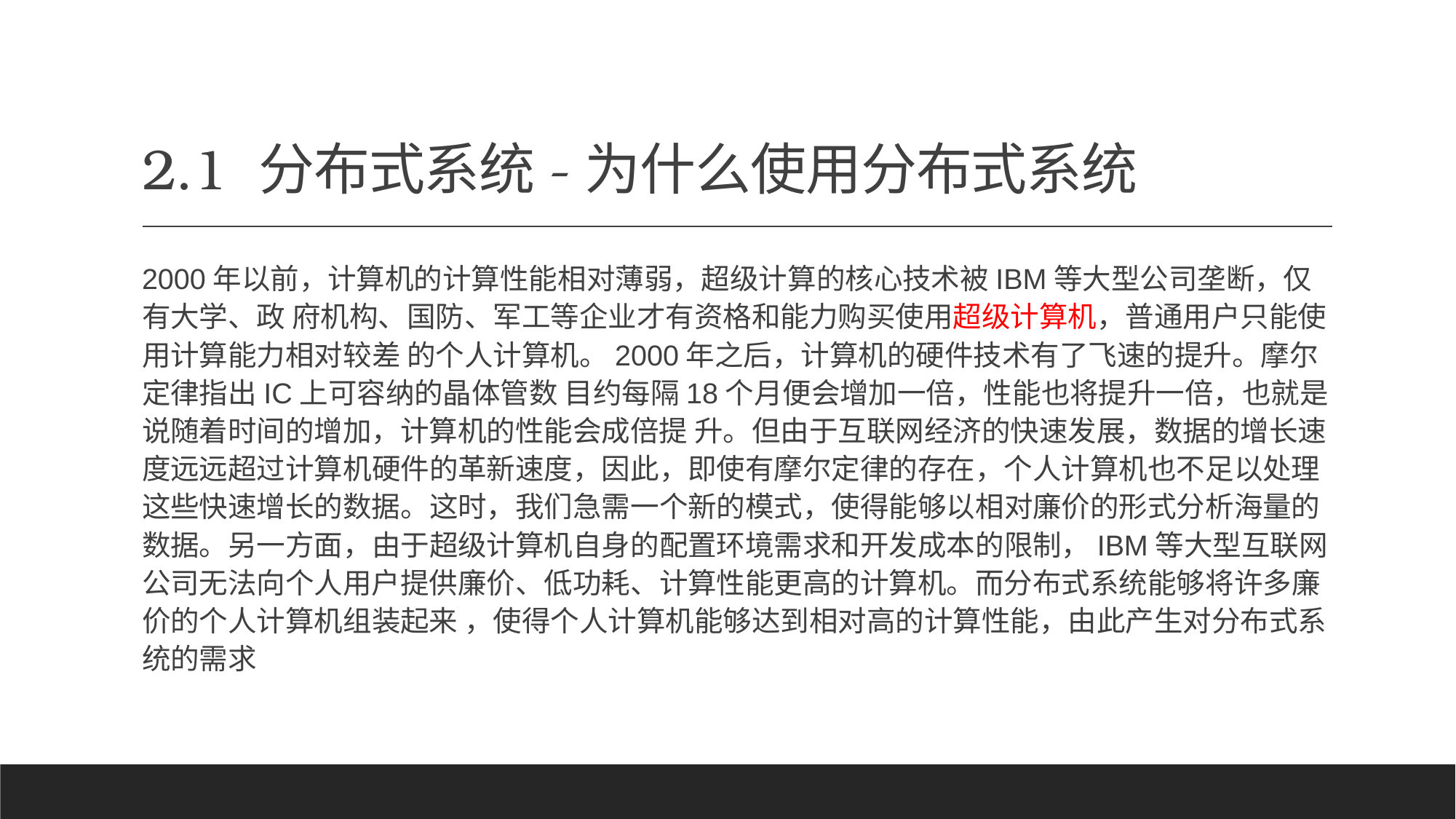

# 2.1 分布式系统-为什么使用分布式系统
2000年以前，计算机的计算性能相对薄弱，超级计算的核心技术被IBM等大型公司垄断，仅有大学、政 府机构、国防、军工等企业才有资格和能力购买使用超级计算机，普通用户只能使用计算能力相对较差 的个人计算机。2000年之后，计算机的硬件技术有了飞速的提升。摩尔定律指出IC上可容纳的晶体管数 目约每隔18个月便会增加一倍，性能也将提升一倍，也就是说随着时间的增加，计算机的性能会成倍提 升。但由于互联网经济的快速发展，数据的增长速度远远超过计算机硬件的革新速度，因此，即使有摩尔定律的存在，个人计算机也不足以处理这些快速增长的数据。这时，我们急需一个新的模式，使得能够以相对廉价的形式分析海量的数据。另一方面，由于超级计算机自身的配置环境需求和开发成本的限制，IBM等大型互联网公司无法向个人用户提供廉价、低功耗、计算性能更高的计算机。而分布式系统能够将许多廉价的个人计算机组装起来 ，使得个人计算机能够达到相对高的计算性能，由此产生对分布式系统的需求